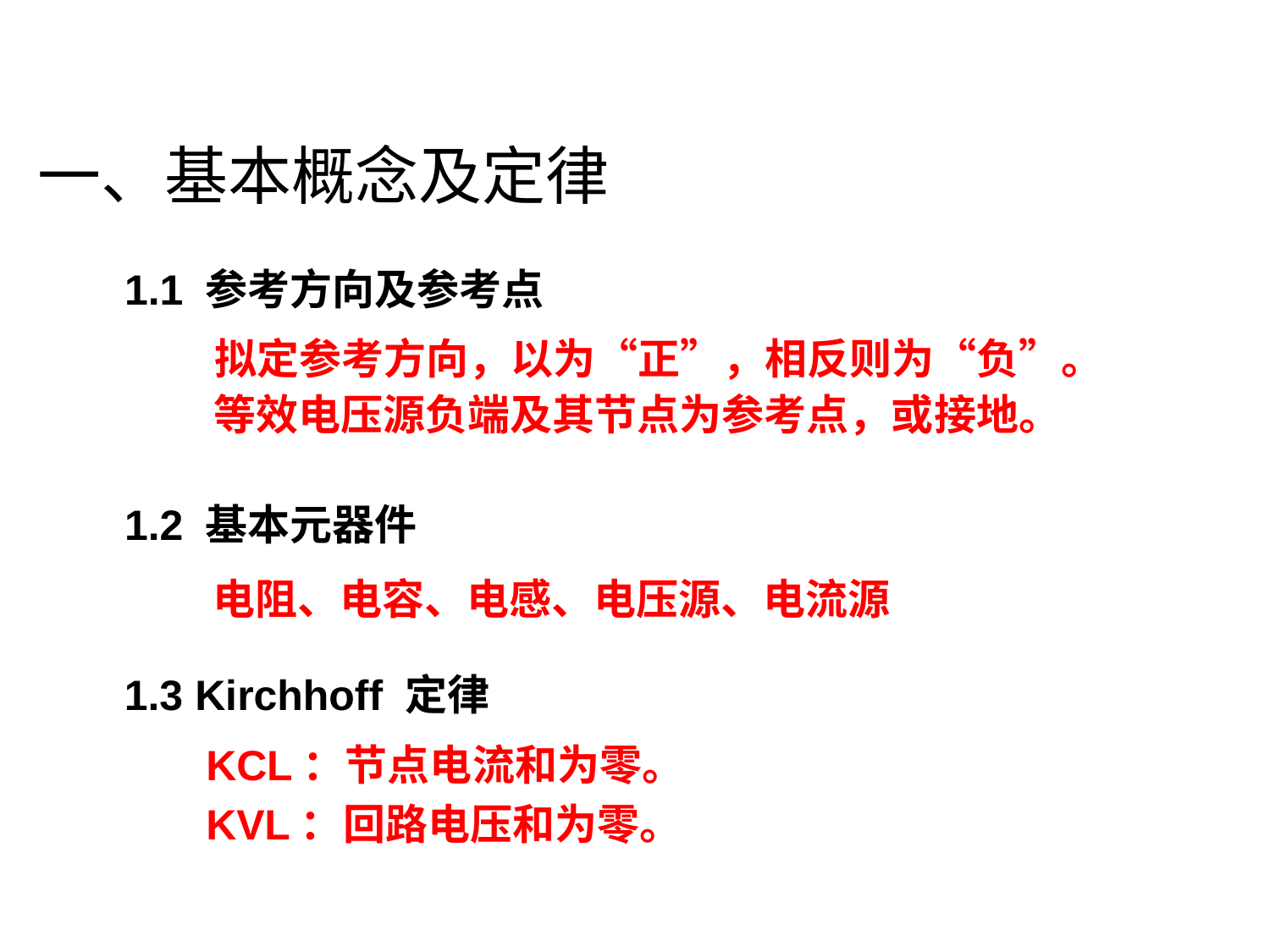

一、基本概念及定律
1.1 参考方向及参考点
拟定参考方向，以为“正”，相反则为“负”。
等效电压源负端及其节点为参考点，或接地。
1.2 基本元器件
电阻、电容、电感、电压源、电流源
1.3 Kirchhoff 定律
KCL：节点电流和为零。
KVL：回路电压和为零。